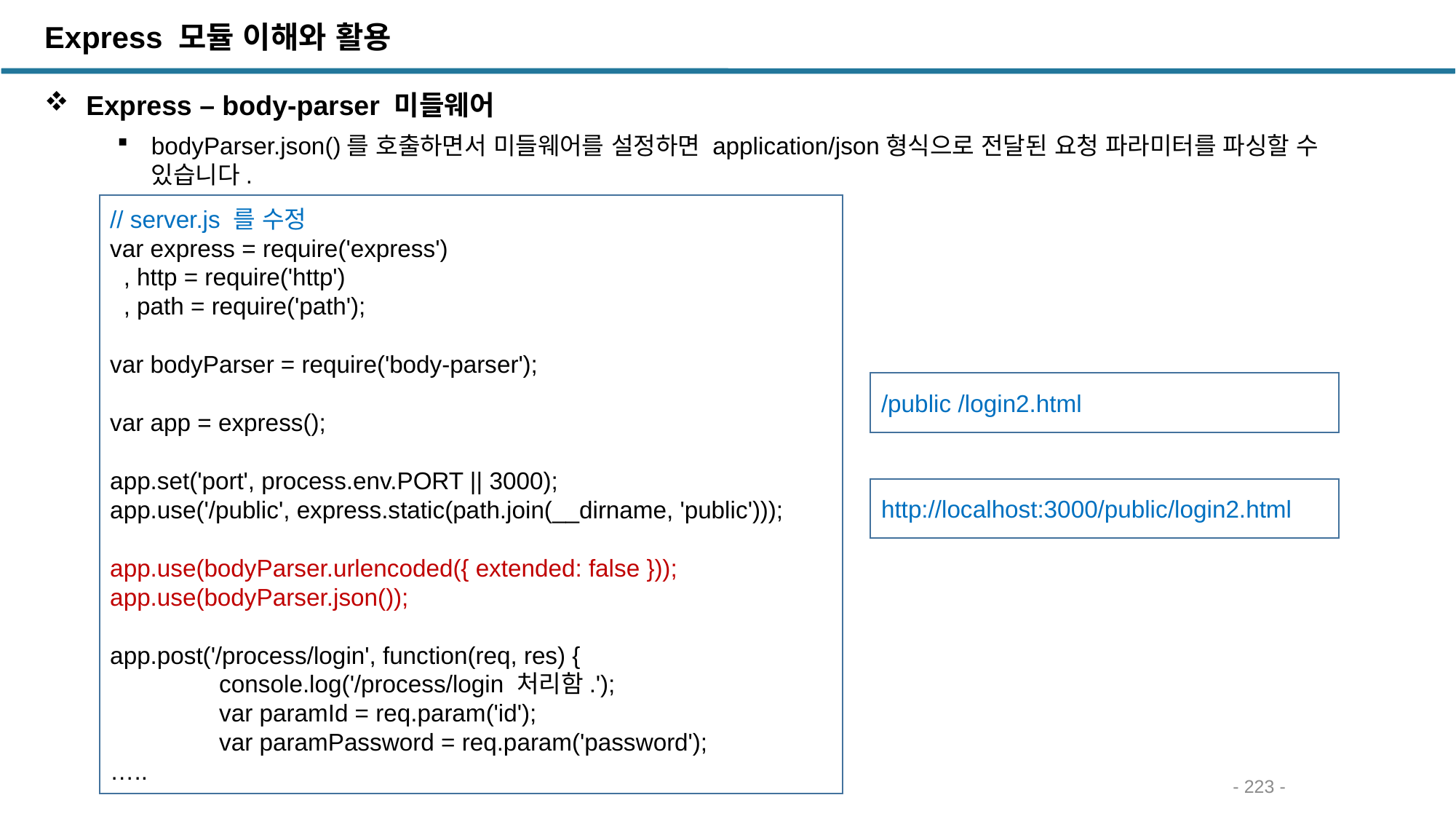

Express 모듈 이해와 활용
 Express – body-parser 미들웨어

bodyParser.json()를 호출하면서 미들웨어를 설정하면 application/json형식으로 전달된 요청 파라미터를 파싱할 수 있습니다.
// server.js 를 수정
var express = require('express')
  , http = require('http')
  , path = require('path');

var bodyParser = require('body-parser');

var app = express();

app.set('port', process.env.PORT || 3000);
app.use('/public', express.static(path.join(__dirname, 'public')));

app.use(bodyParser.urlencoded({ extended: false }));
app.use(bodyParser.json());

app.post('/process/login', function(req, res) {
	console.log('/process/login 처리함.');
	var paramId = req.param('id');
	var paramPassword = req.param('password');
…..
/public /login2.html
http://localhost:3000/public/login2.html
- 223 -